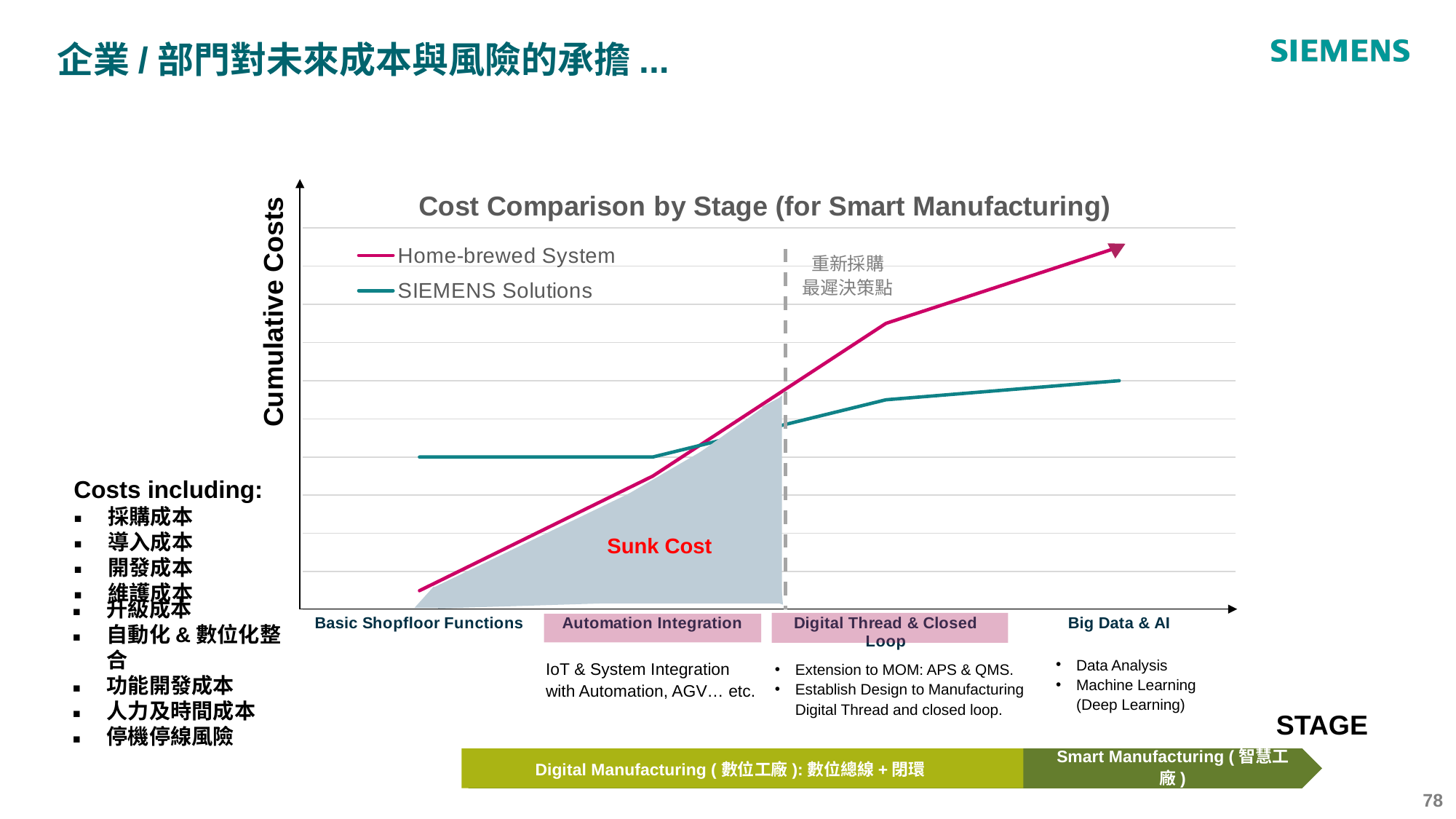

企業/部門對未來成本與風險的承擔...

### Chart: Cost Comparison by Stage (for Smart Manufacturing)

| Category | Home-brewed System | SIEMENS Solutions |
|---|---|---|
| Basic Shopfloor Functions | 500.0 | 4000.0 |
| Automation Integration | 3500.0 | 4000.0 |
| Digital Thread & Closed Loop | 7500.0 | 5500.0 |
| Big Data & AI | 9500.0 | 6000.0 |
Cumulative Costs
STAGE
Data Analysis
Machine Learning (Deep Learning)
IoT & System Integration
with Automation, AGV… etc.
重新採購
最遲決策點

Sunk Cost

Costs including:
採購成本
導入成本
開發成本
維護成本

升級成本
自動化&數位化整合
功能開發成本
人力及時間成本
停機停線風險

Extension to MOM: APS & QMS.
Establish Design to Manufacturing Digital Thread and closed loop.

Digital Manufacturing (數位工廠):數位總線+閉環
Smart Manufacturing (智慧工廠)
78